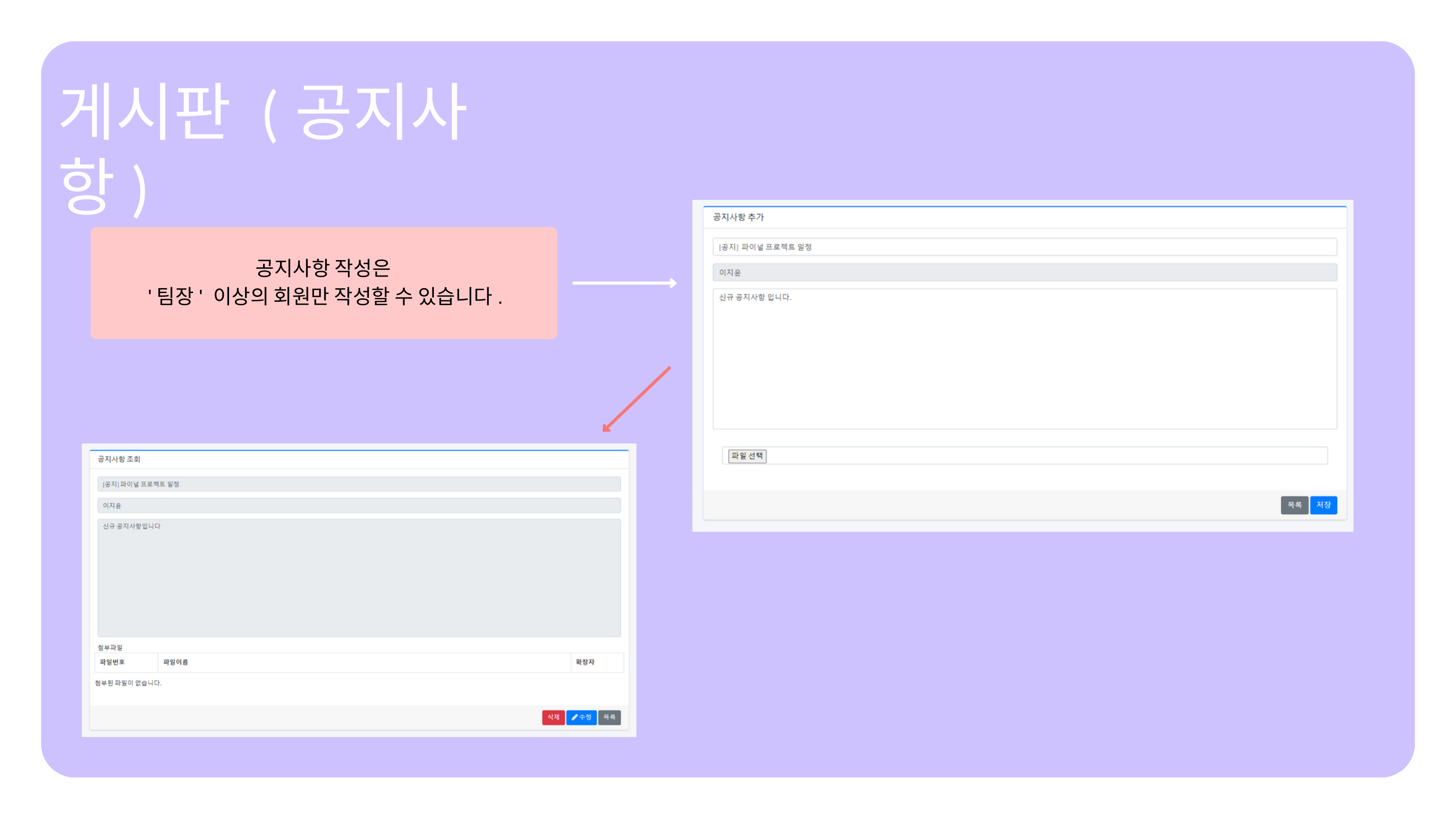

게시판 (공지사항)

공지사항 작성은
'팀장' 이상의 회원만 작성할 수 있습니다.